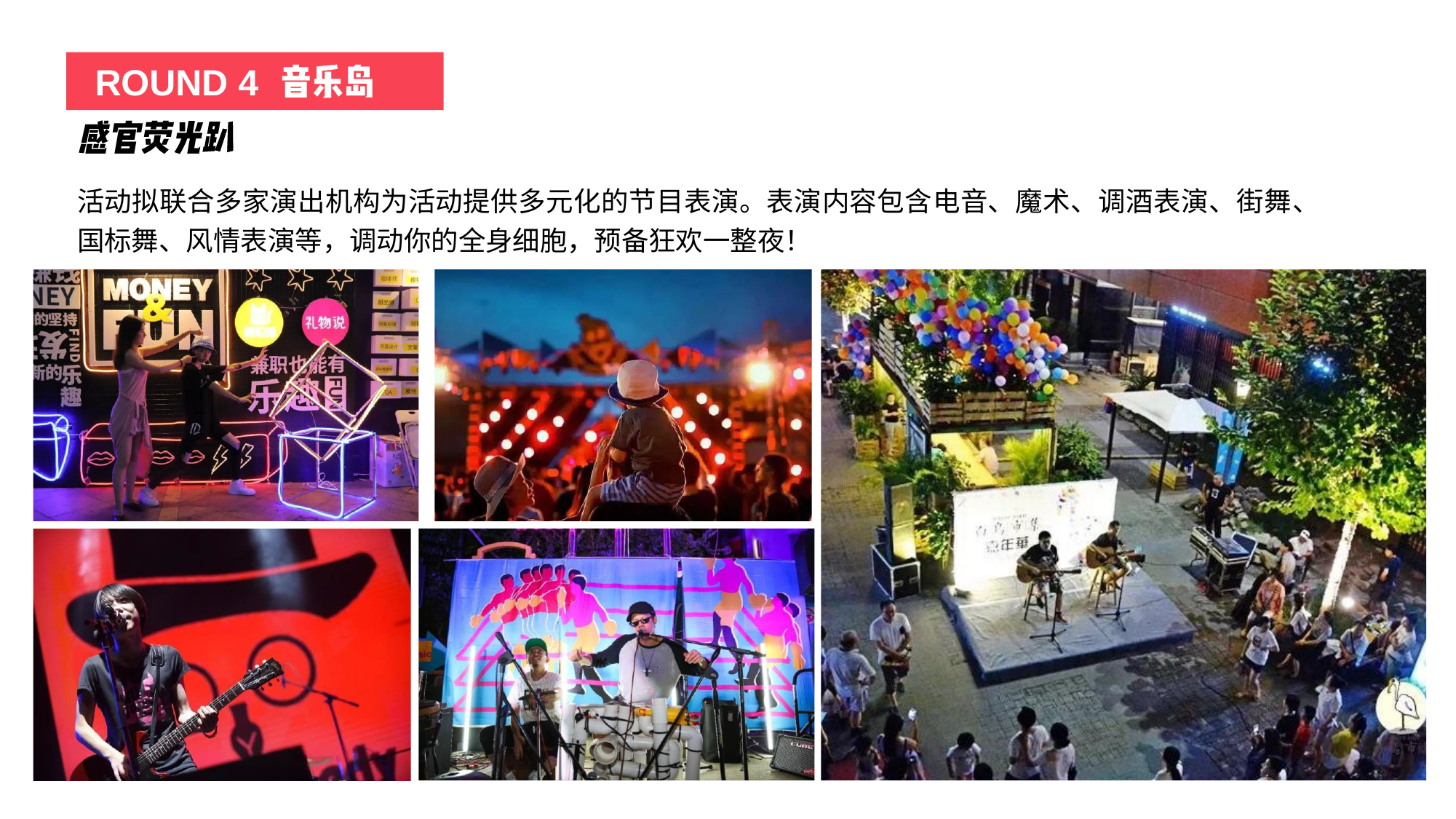

# ROUND 4

活动拟联合多家演出机构为活动提供多元化的节目表演。表演内容包含电音、魔术、调酒表演、街舞、
国标舞、风情表演等，调动你的全身细胞，预备狂欢一整夜！